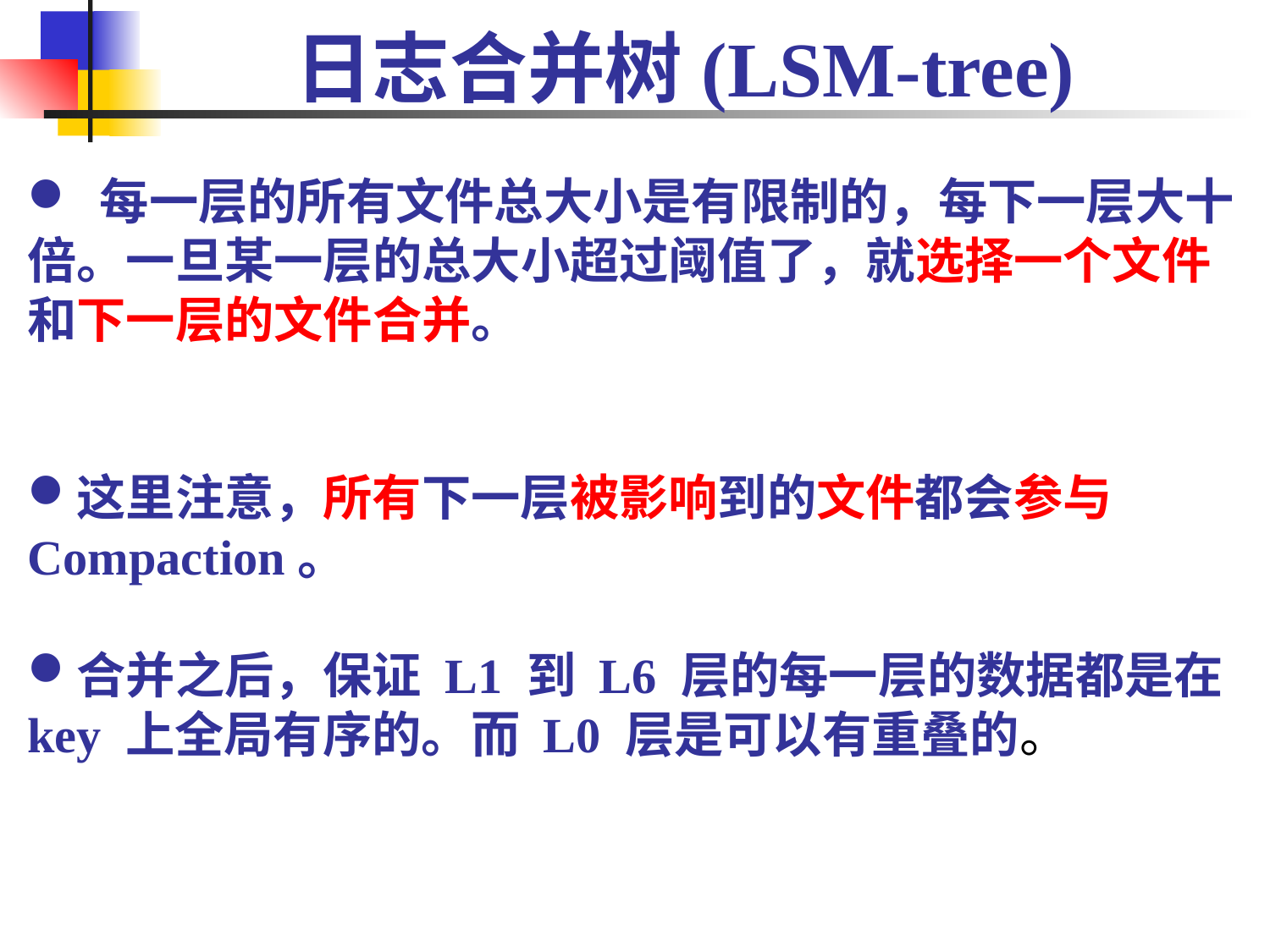

# 日志合并树(LSM-tree)
 每一层的所有文件总大小是有限制的，每下一层大十倍。一旦某一层的总大小超过阈值了，就选择一个文件和下一层的文件合并。

这里注意，所有下一层被影响到的文件都会参与 Compaction。

合并之后，保证 L1 到 L6 层的每一层的数据都是在 key 上全局有序的。而 L0 层是可以有重叠的。